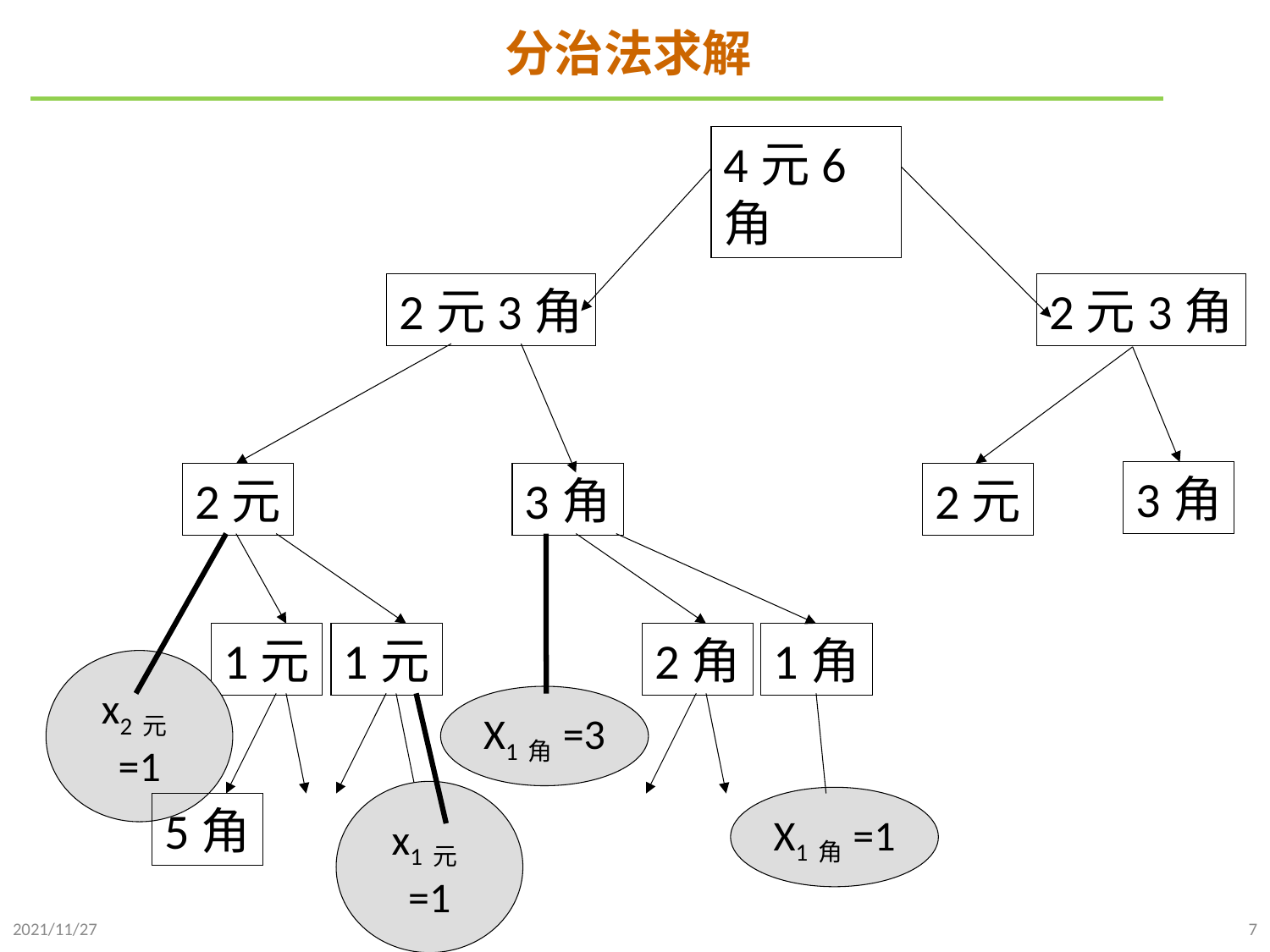

# 分治法求解

4元6角

2元3角
2元3角

3角
2元
3角
2元

1元
1元
2角
1角
x2元=1
X1角=3

X1角=1
5角
x1元=1

2021/11/27
7